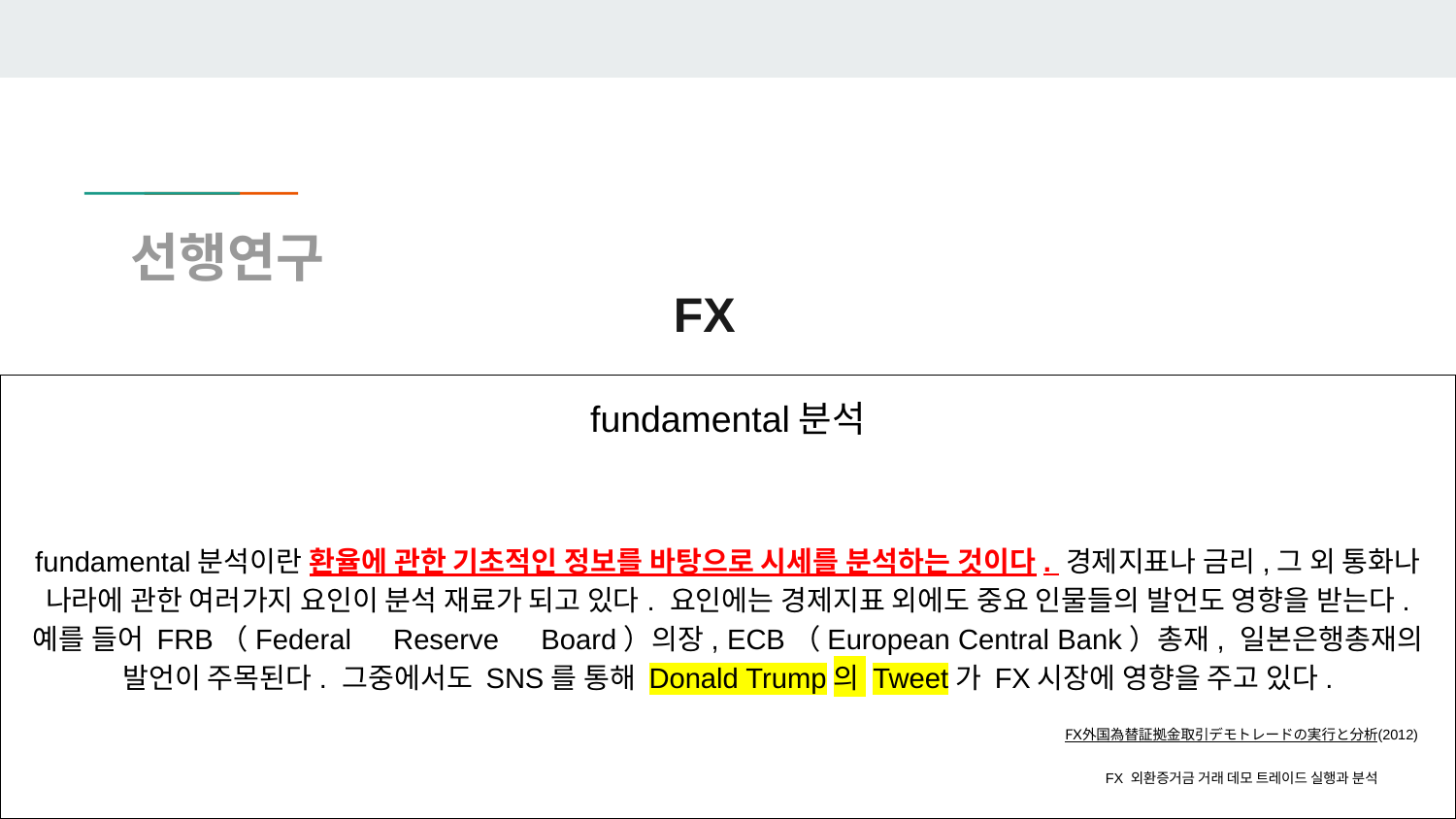

# 선행연구
FX
fundamental분석

fundamental분석이란 환율에 관한 기초적인 정보를 바탕으로 시세를 분석하는 것이다. 경제지표나 금리,그 외 통화나 나라에 관한 여러가지 요인이 분석 재료가 되고 있다. 요인에는 경제지표 외에도 중요 인물들의 발언도 영향을 받는다. 예를 들어 FRB（Federal　Reserve　Board）의장, ECB（European Central Bank）총재, 일본은행총재의 발언이 주목된다. 그중에서도 SNS를 통해 Donald Trump의 Tweet가 FX시장에 영향을 주고 있다.

FX外国為替証拠金取引デモトレードの実行と分析(2012)
FX 외환증거금 거래 데모 트레이드 실행과 분석